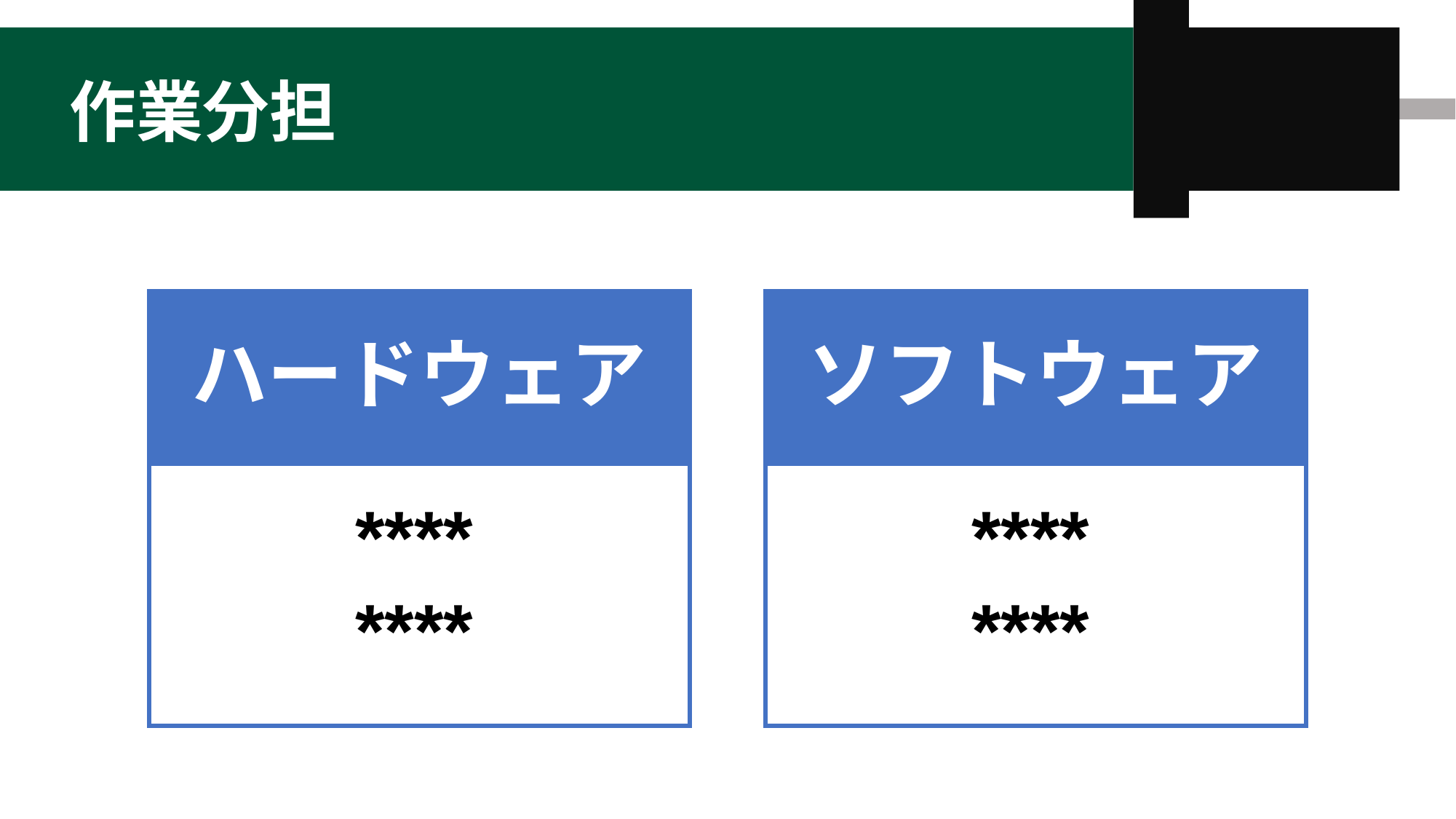

# 作業分担
ハードウェア
****
****
ソフトウェア
****
****